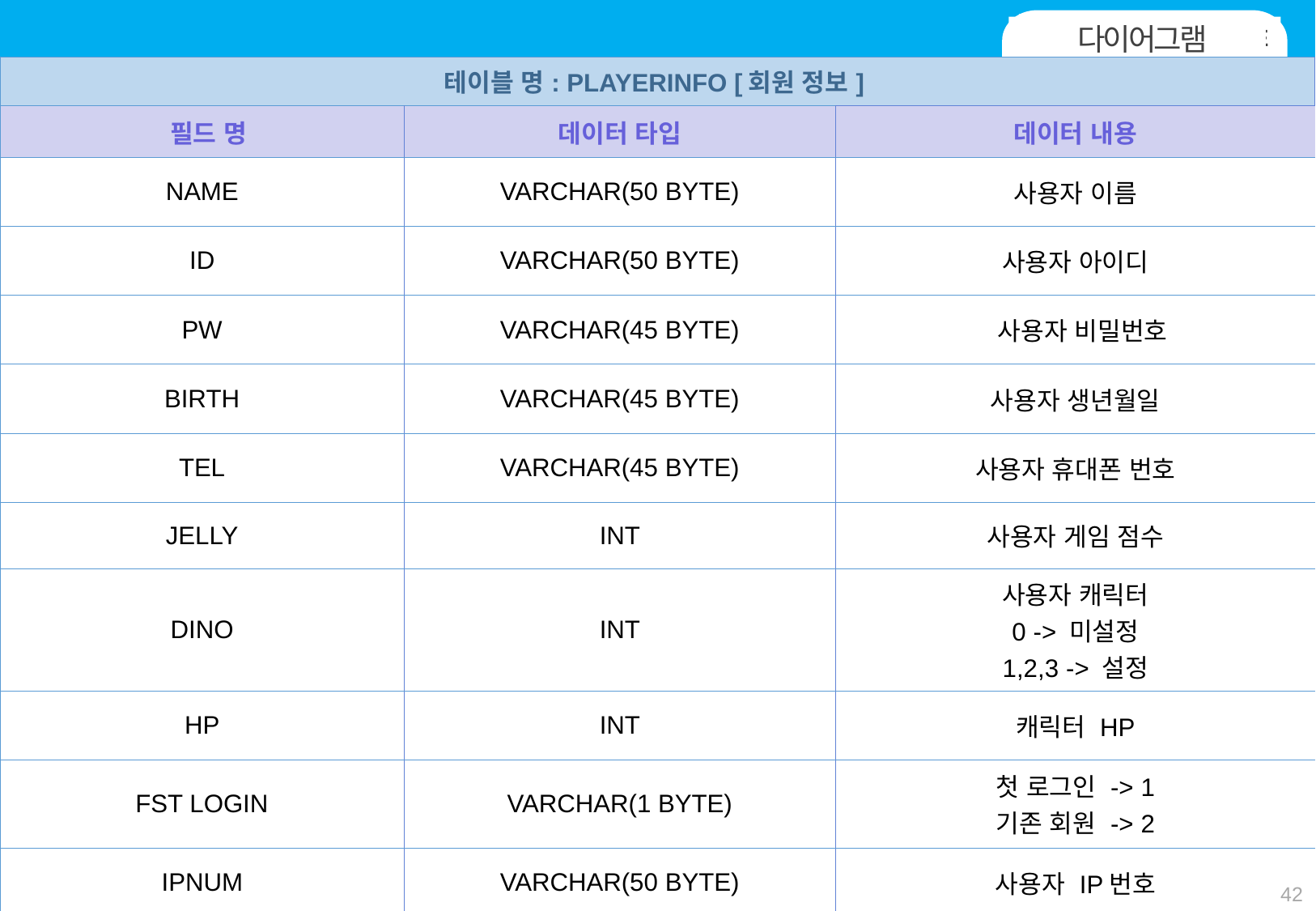

III. 데이터베이스 오더
다이어그램
| 테이블 명: PLAYERINFO [회원 정보] |  |  |
| --- | --- | --- |
| 필드 명 | 데이터 타입 | 데이터 내용 |
| NAME | VARCHAR(50 BYTE) | 사용자 이름 |
| ID | VARCHAR(50 BYTE) | 사용자 아이디 |
| PW | VARCHAR(45 BYTE) | 사용자 비밀번호 |
| BIRTH | VARCHAR(45 BYTE) | 사용자 생년월일 |
| TEL | VARCHAR(45 BYTE) | 사용자 휴대폰 번호 |
| JELLY | INT | 사용자 게임 점수 |
| DINO | INT | 사용자 캐릭터 0 -> 미설정 1,2,3 -> 설정 |
| HP | INT | 캐릭터 HP |
| FST LOGIN | VARCHAR(1 BYTE) | 첫 로그인 -> 1 기존 회원 -> 2 |
| IPNUM | VARCHAR(50 BYTE) | 사용자 IP번호 |
42